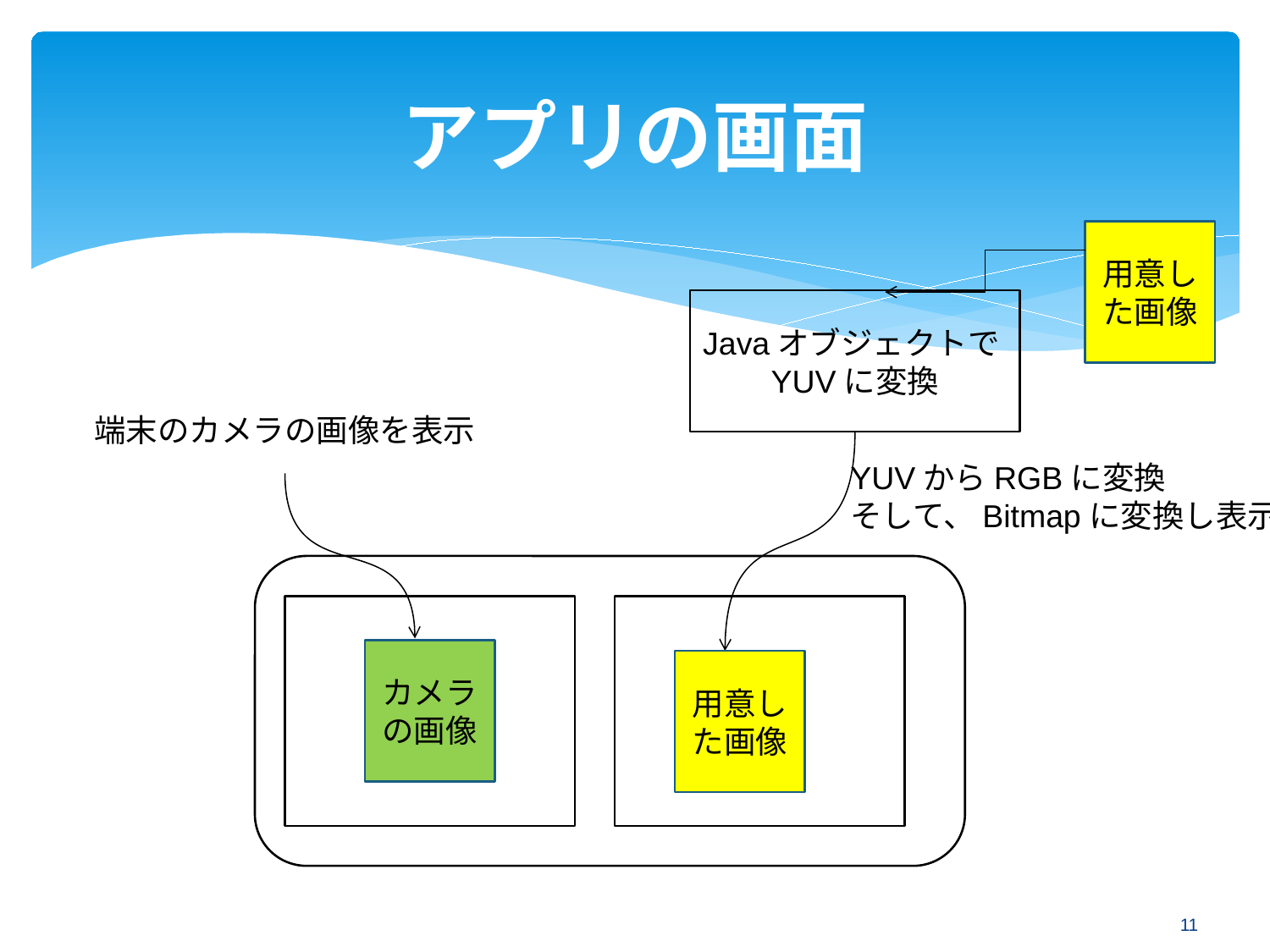

# アプリの画面
用意した画像
JavaオブジェクトでYUVに変換
端末のカメラの画像を表示
YUVからRGBに変換
そして、Bitmapに変換し表示

カメラの画像
用意した画像
11